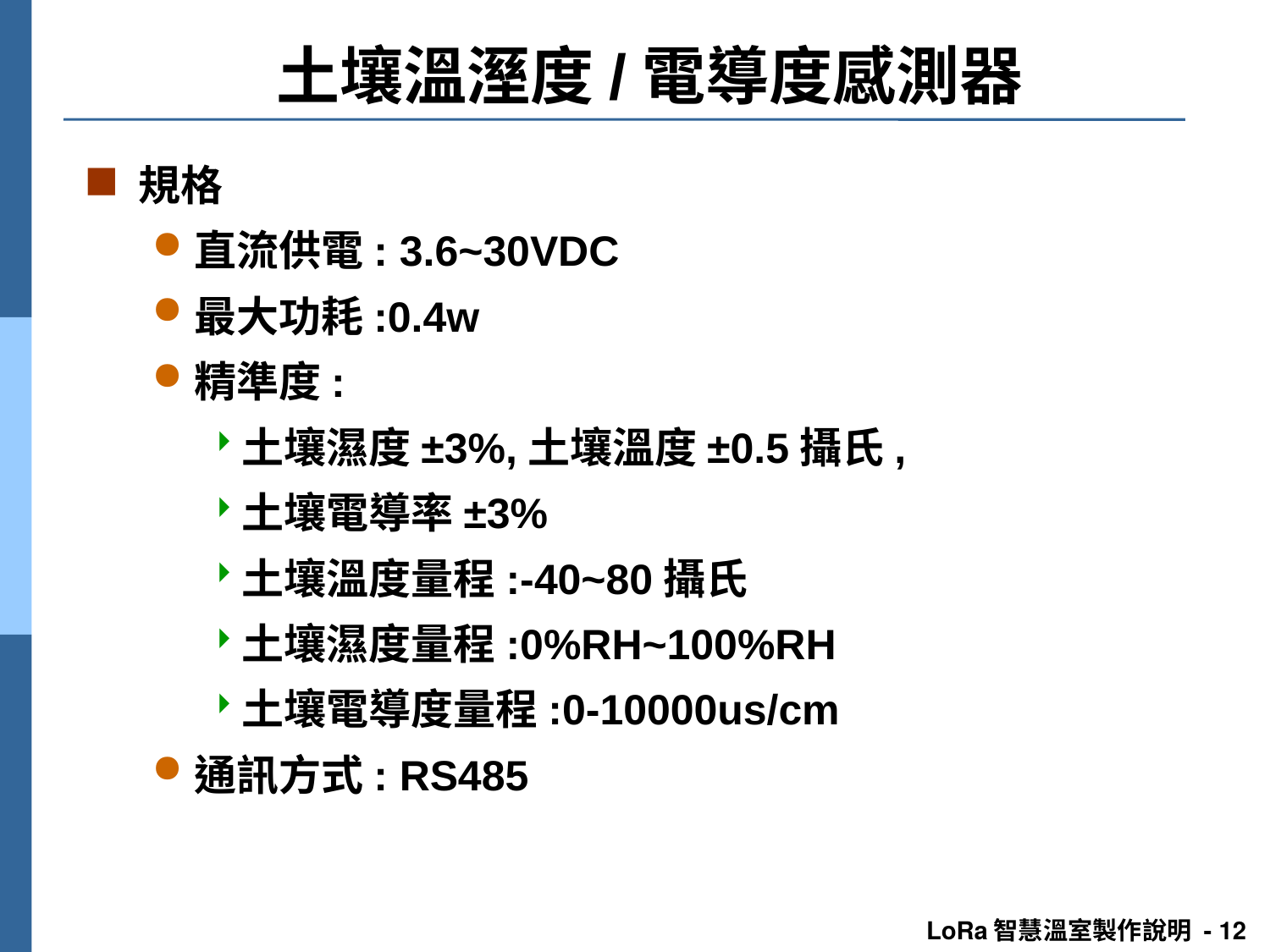

# 土壤溫溼度/電導度感測器
規格
直流供電: 3.6~30VDC
最大功耗:0.4w
精準度:
土壤濕度±3%,土壤溫度±0.5攝氏,
土壤電導率±3%
土壤溫度量程:-40~80攝氏
土壤濕度量程:0%RH~100%RH
土壤電導度量程:0-10000us/cm
通訊方式: RS485